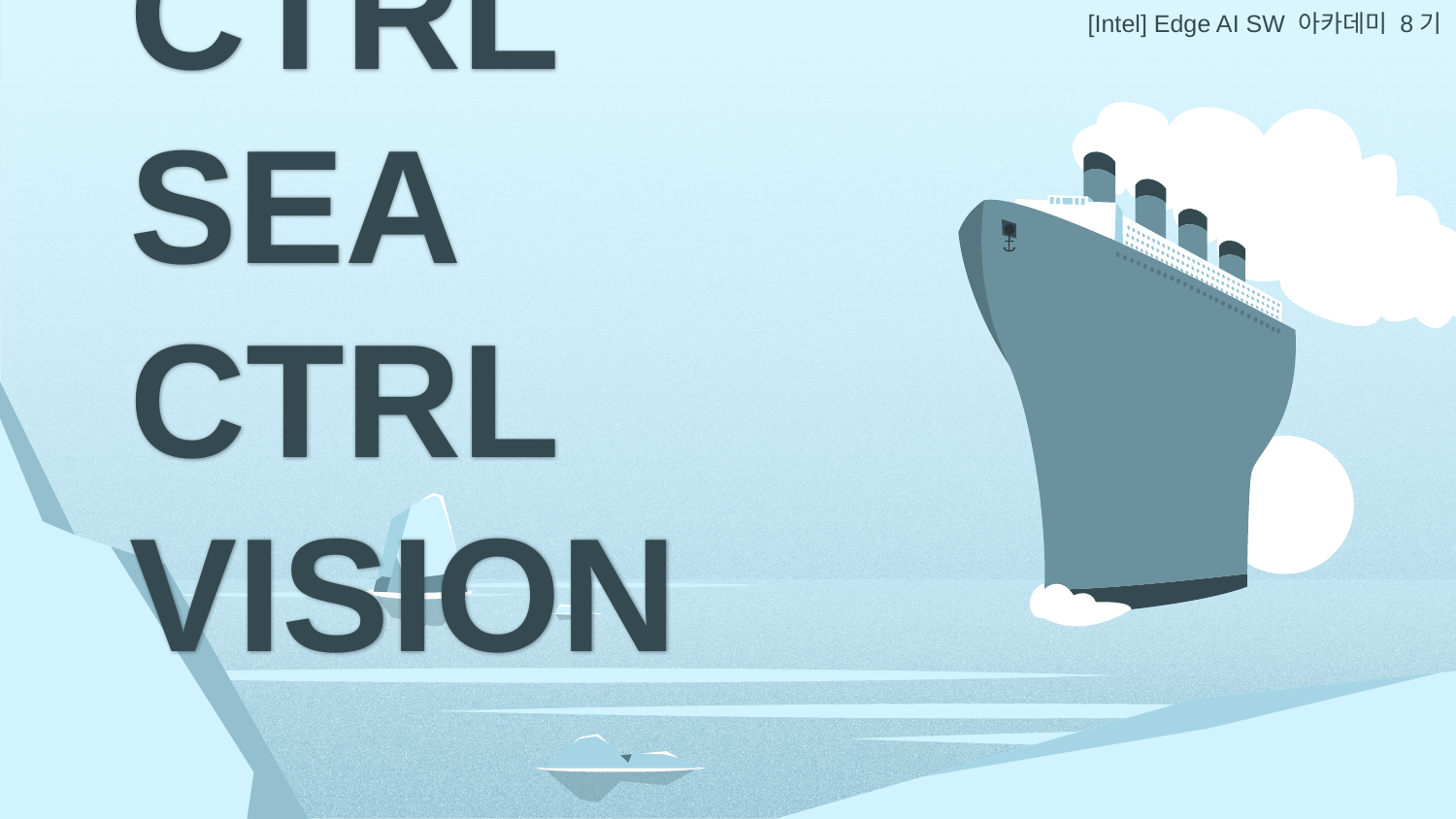

[Intel] Edge AI SW 아카데미 8기

CTRL SEA
CTRL VISION